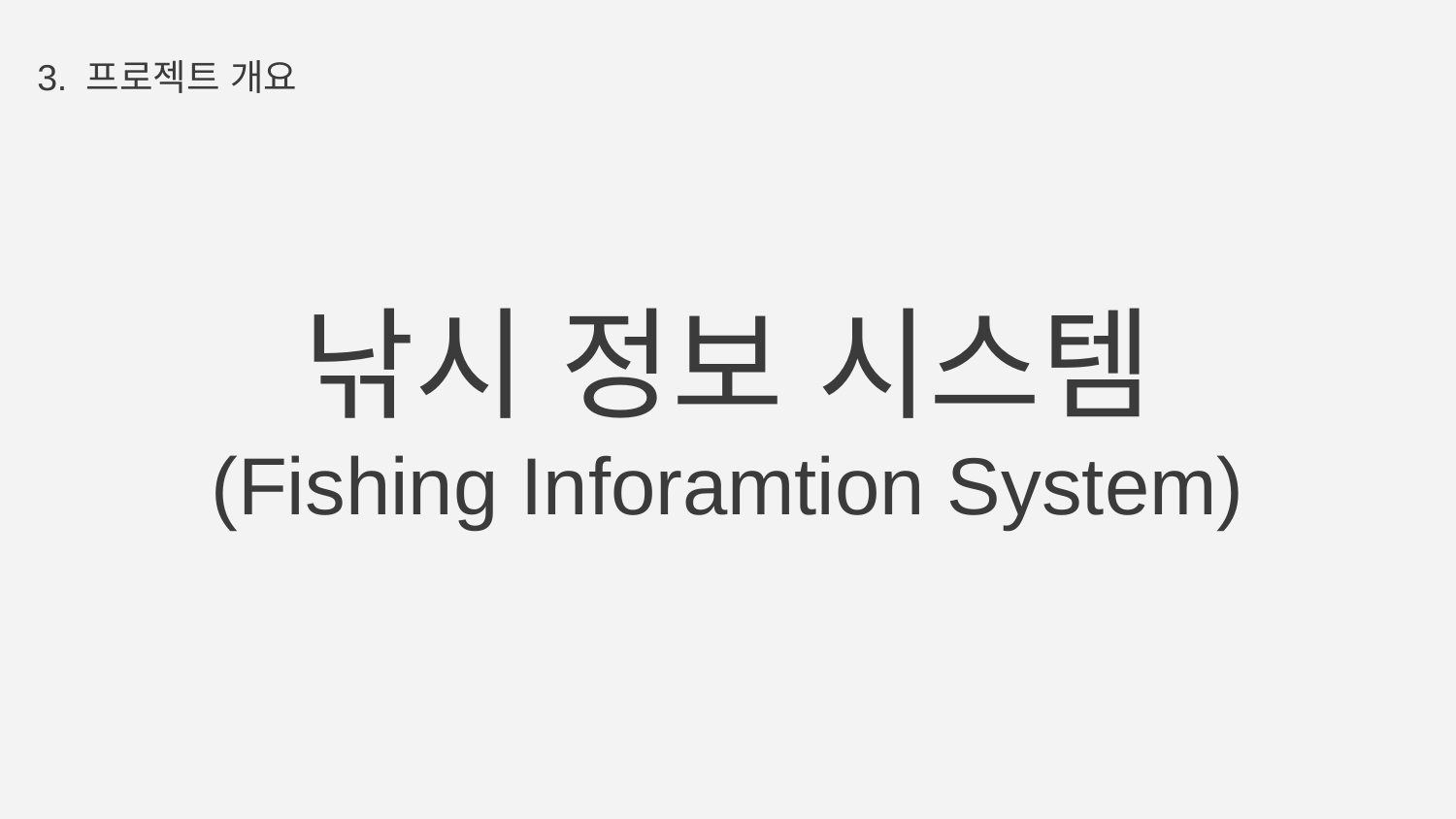

3. 프로젝트 개요
낚시 정보 시스템
(Fishing Inforamtion System)